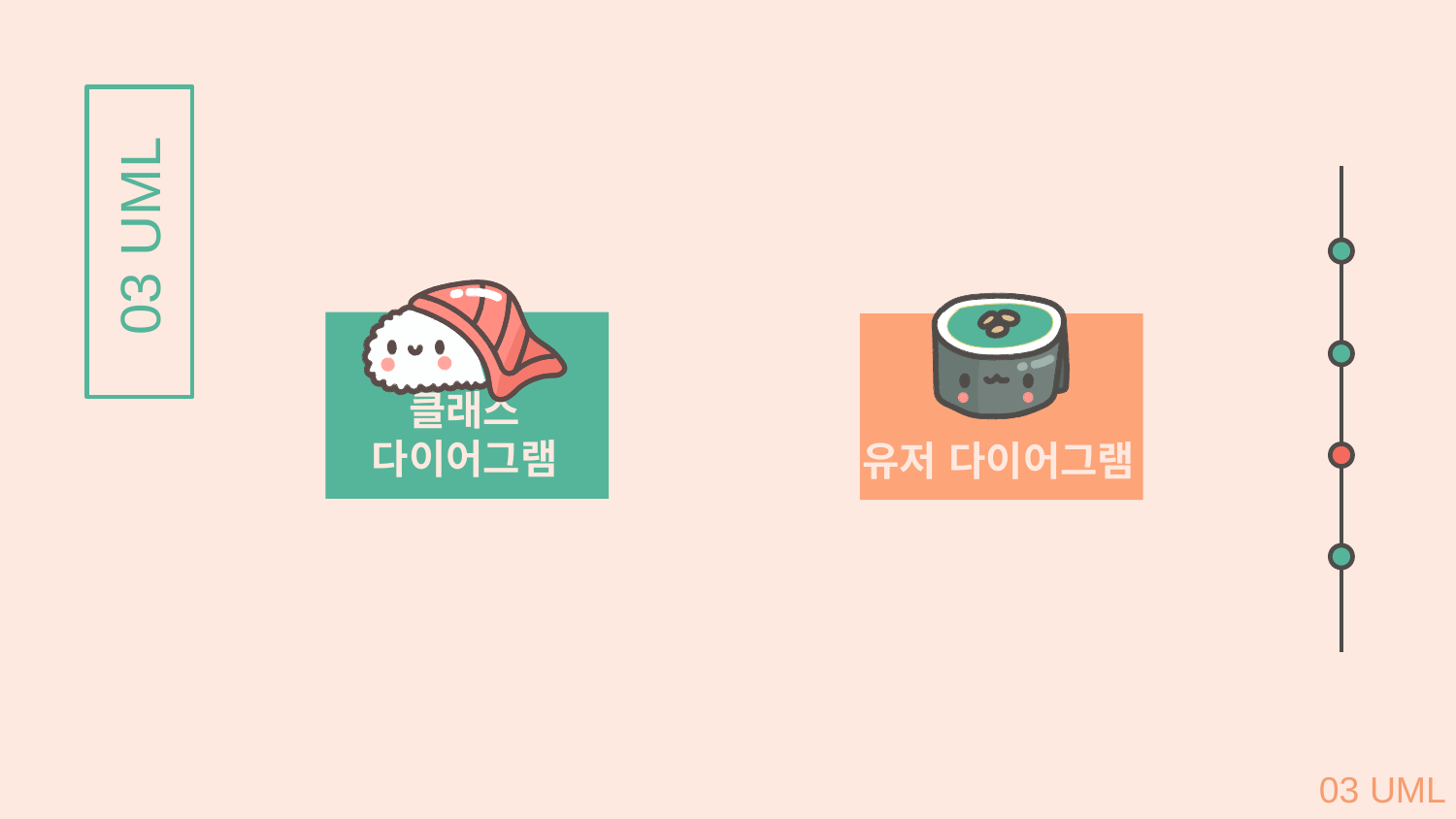

# 03 UML

DB정의서
클래스 다이어그램
유저 다이어그램

03 UML